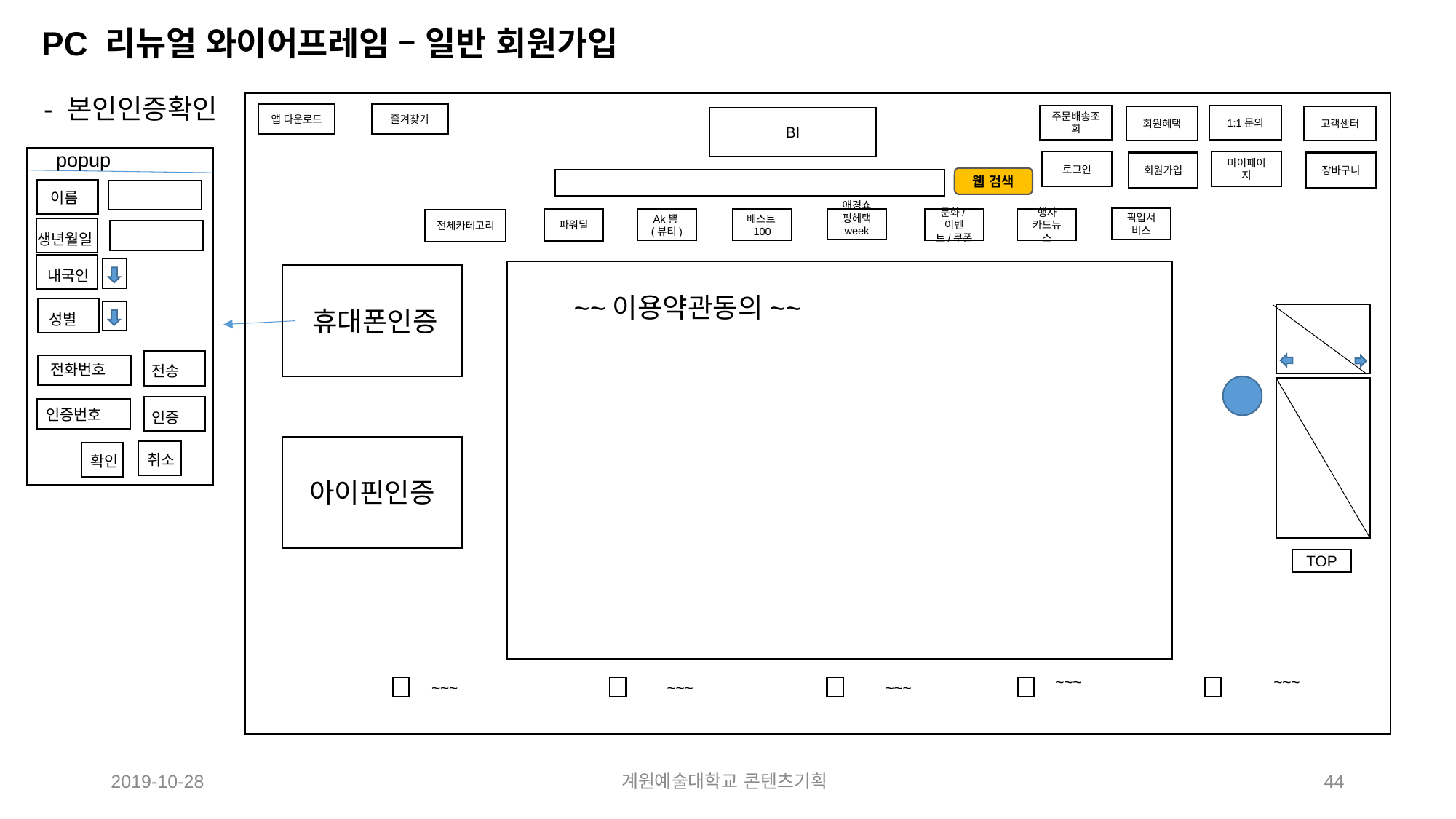

PC 리뉴얼 와이어프레임 – 일반 회원가입
- 본인인증확인

앱 다운로드
즐겨찾기
주문배송조회
1:1문의
회원혜택
고객센터
BI
popup

로그인
마이페이지
회원가입
장바구니
웹 검색

이름
픽업서비스
Ak쁨(뷰티)
베스트100
애경쇼핑헤택 week

문화/이벤트/쿠폰
행사
카드뉴스
파워딜
전체카테고리

생년월일

내국인

~~이용약관동의~~

휴대폰인증

성별

전화번호

전송

인증번호
인증

취소
확인
아이핀인증
TOP
~~~
~~~
~~~
~~~
~~~

2019-10-28
계원예술대학교 콘텐츠기획
44